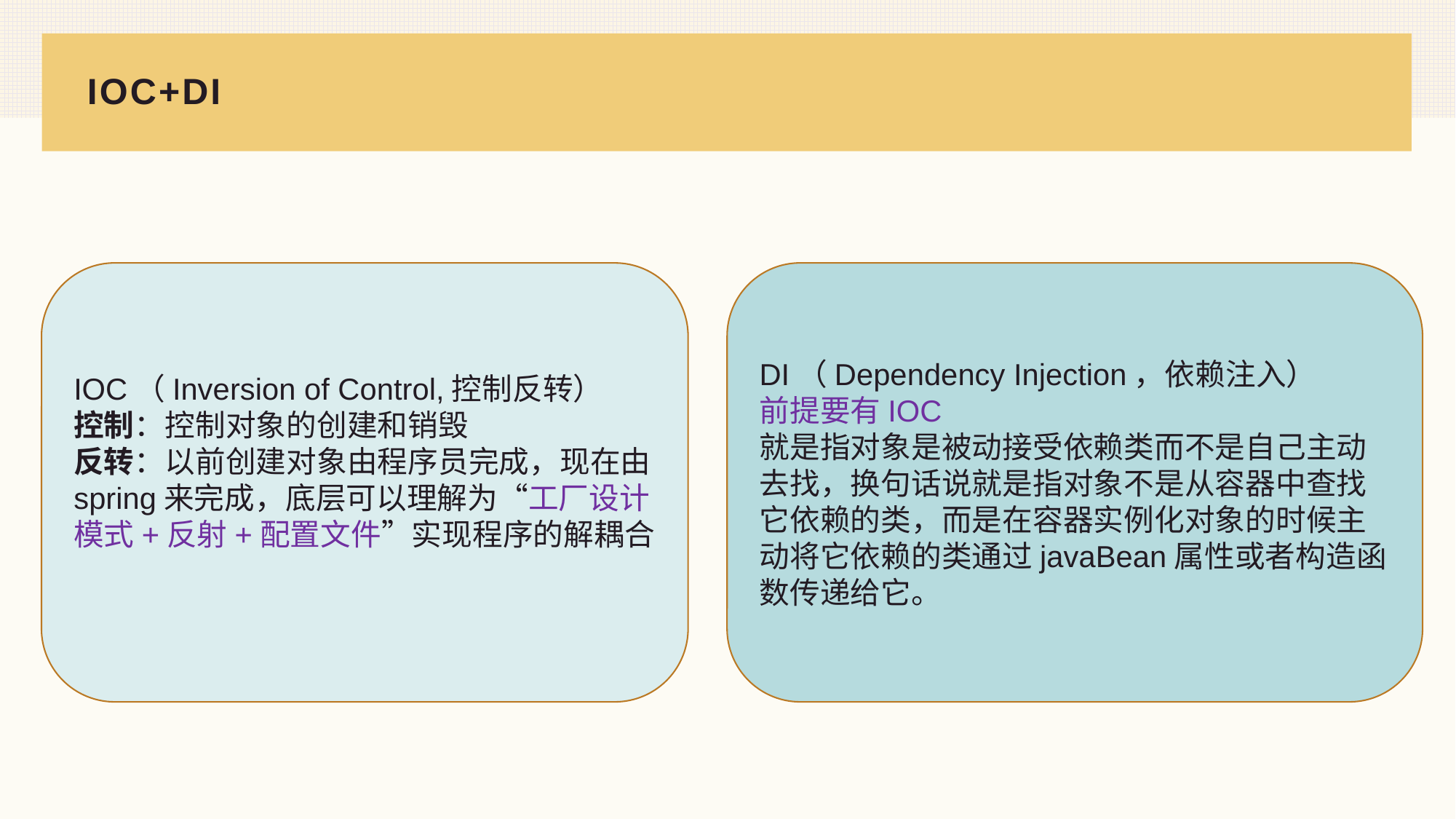

# IOC+DI
IOC（Inversion of Control,控制反转）
控制：控制对象的创建和销毁
反转：以前创建对象由程序员完成，现在由spring来完成，底层可以理解为“工厂设计模式+反射+配置文件”实现程序的解耦合

DI（Dependency Injection，依赖注入）
前提要有IOC
就是指对象是被动接受依赖类而不是自己主动去找，换句话说就是指对象不是从容器中查找它依赖的类，而是在容器实例化对象的时候主动将它依赖的类通过javaBean属性或者构造函数传递给它。